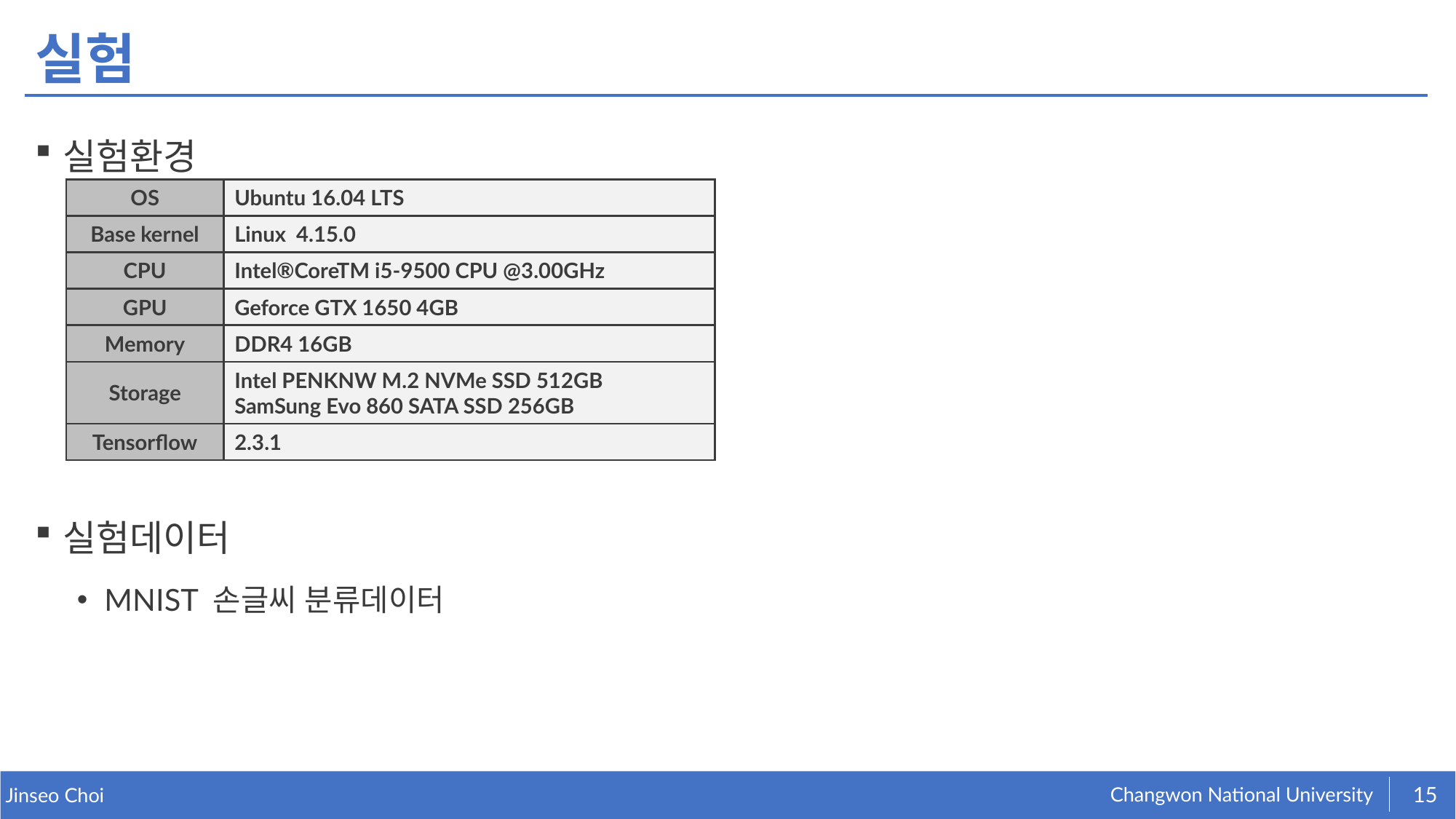

# 실험
실험환경

실험데이터
MNIST 손글씨 분류데이터

| OS | Ubuntu 16.04 LTS |
| --- | --- |
| Base kernel | Linux 4.15.0 |
| CPU | Intel®CoreTM i5-9500 CPU @3.00GHz |
| GPU | Geforce GTX 1650 4GB |
| Memory | DDR4 16GB |
| Storage | Intel PENKNW M.2 NVMe SSD 512GB SamSung Evo 860 SATA SSD 256GB |
| Tensorflow | 2.3.1 |
15